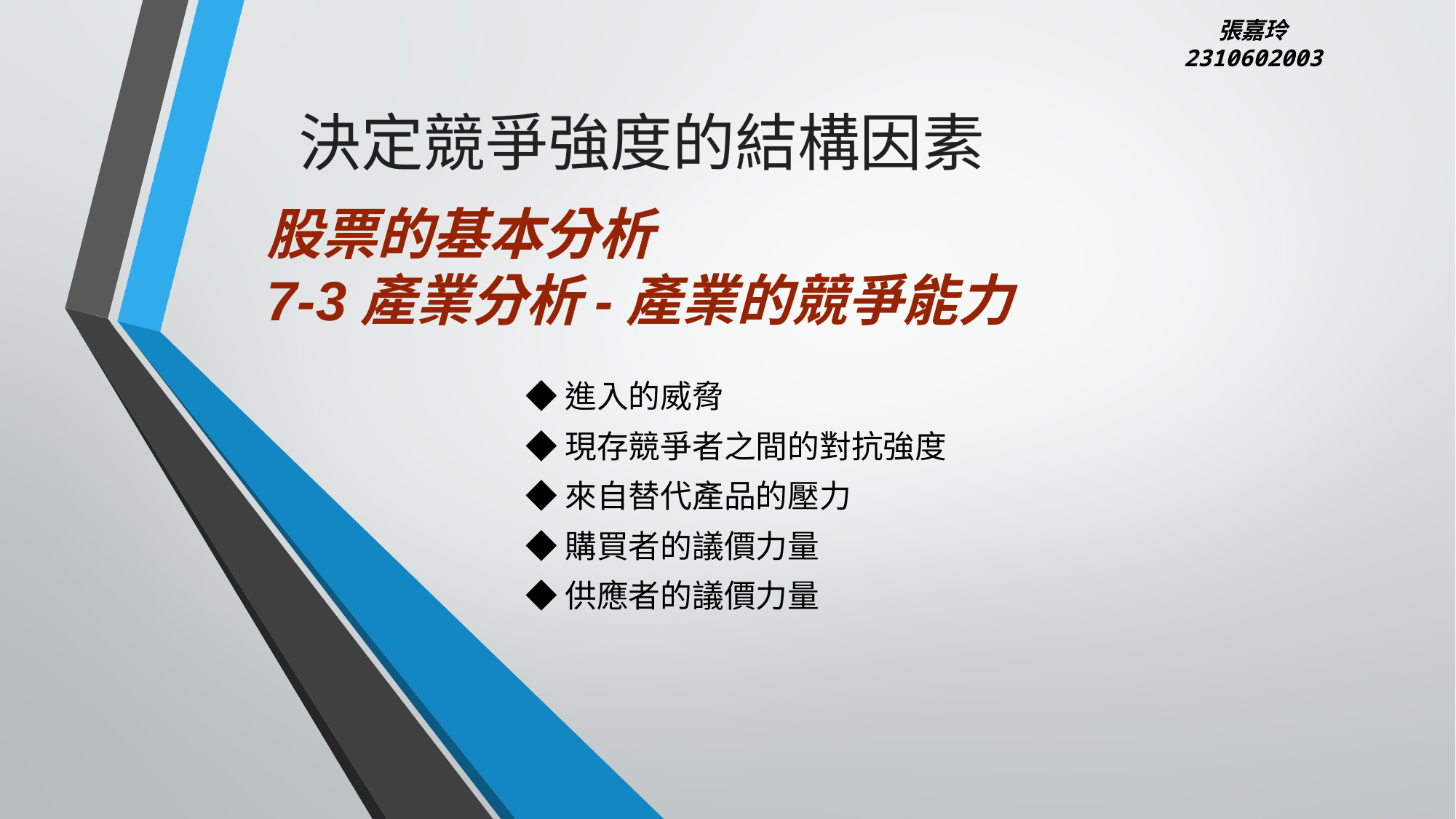

張嘉玲
2310602003
決定競爭強度的結構因素
# 股票的基本分析 7-3產業分析-產業的競爭能力
◆進入的威脅
◆現存競爭者之間的對抗強度
◆來自替代產品的壓力
◆購買者的議價力量
◆供應者的議價力量